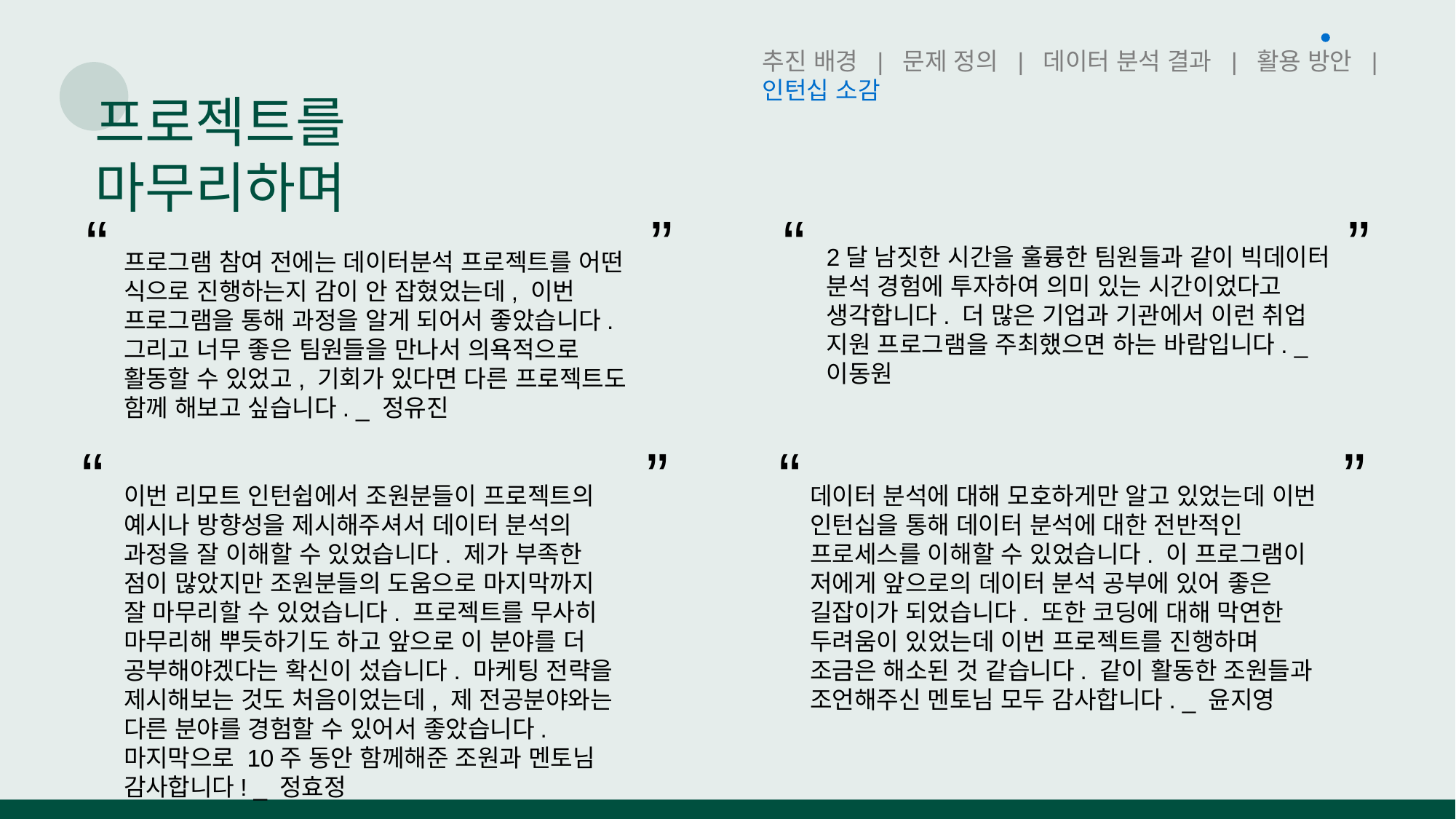

추진 배경  |  문제 정의  |  데이터 분석 결과  |  활용 방안  |  인턴십 소감

프로젝트를 마무리하며
“
”
“
”
2달 남짓한 시간을 훌륭한 팀원들과 같이 빅데이터 분석 경험에 투자하여 의미 있는 시간이었다고 생각합니다. 더 많은 기업과 기관에서 이런 취업 지원 프로그램을 주최했으면 하는 바람입니다. _ 이동원
프로그램 참여 전에는 데이터분석 프로젝트를 어떤 식으로 진행하는지 감이 안 잡혔었는데, 이번 프로그램을 통해 과정을 알게 되어서 좋았습니다. 그리고 너무 좋은 팀원들을 만나서 의욕적으로 활동할 수 있었고, 기회가 있다면 다른 프로젝트도 함께 해보고 싶습니다. _ 정유진
“
”
“
”
이번 리모트 인턴쉽에서 조원분들이 프로젝트의 예시나 방향성을 제시해주셔서 데이터 분석의 과정을 잘 이해할 수 있었습니다. 제가 부족한 점이 많았지만 조원분들의 도움으로 마지막까지 잘 마무리할 수 있었습니다. 프로젝트를 무사히 마무리해 뿌듯하기도 하고 앞으로 이 분야를 더 공부해야겠다는 확신이 섰습니다. 마케팅 전략을 제시해보는 것도 처음이었는데, 제 전공분야와는 다른 분야를 경험할 수 있어서 좋았습니다. 마지막으로 10주 동안 함께해준 조원과 멘토님 감사합니다! _ 정효정
데이터 분석에 대해 모호하게만 알고 있었는데 이번 인턴십을 통해 데이터 분석에 대한 전반적인 프로세스를 이해할 수 있었습니다. 이 프로그램이 저에게 앞으로의 데이터 분석 공부에 있어 좋은 길잡이가 되었습니다. 또한 코딩에 대해 막연한 두려움이 있었는데 이번 프로젝트를 진행하며 조금은 해소된 것 같습니다. 같이 활동한 조원들과 조언해주신 멘토님 모두 감사합니다. _ 윤지영